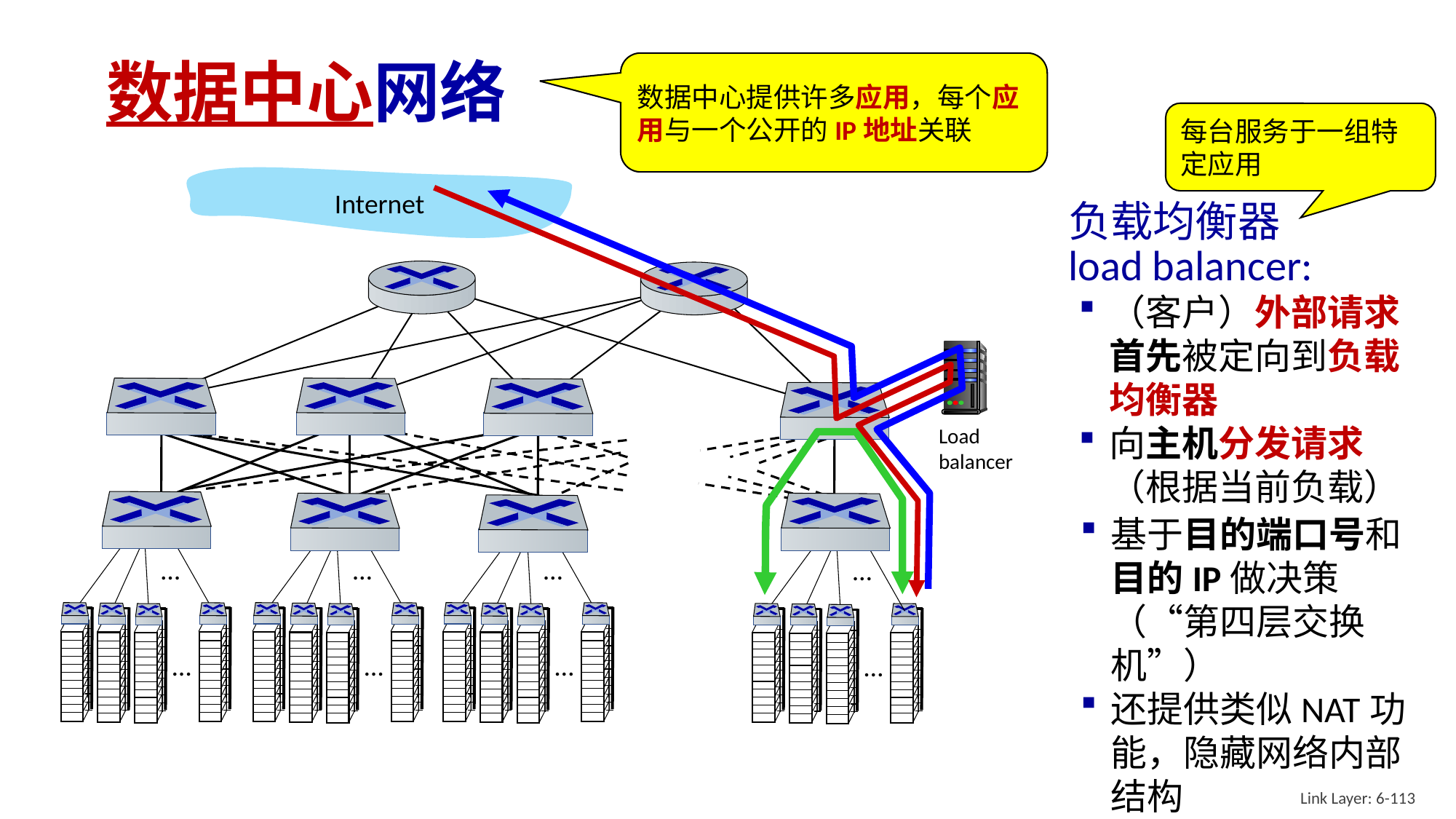

# 数据中心网络
数据中心提供许多应用，每个应用与一个公开的IP地址关联
每台服务于一组特定应用
Internet

负载均衡器
load balancer:
（客户）外部请求首先被定向到负载均衡器
向主机分发请求（根据当前负载）

…

…
…

…
…

…

…

…

Load
balancer

基于目的端口号和目的IP做决策（“第四层交换机”）
还提供类似NAT功能，隐藏网络内部结构
Link Layer: 6-113